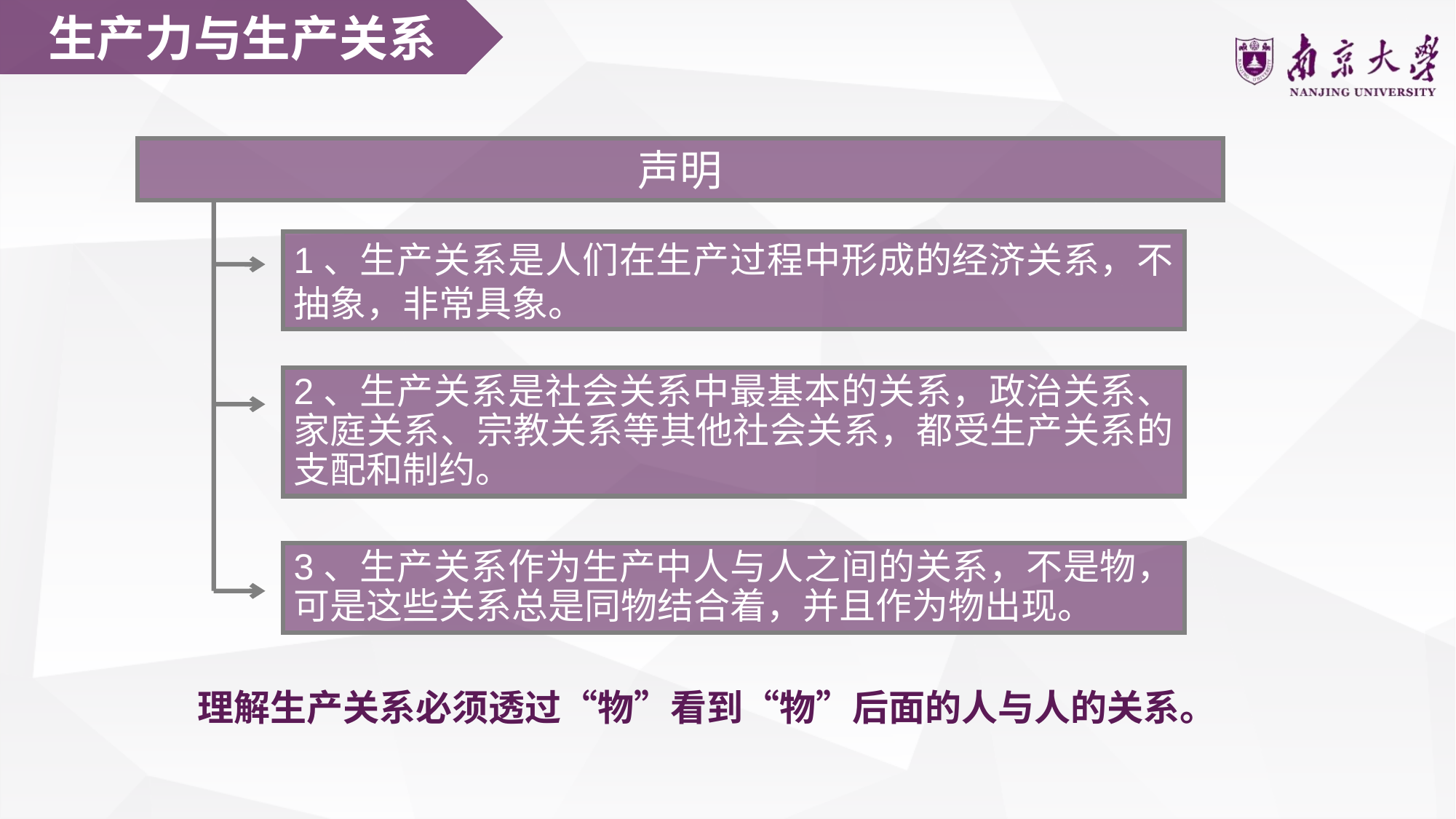

生产力与生产关系
声明

1、生产关系是人们在生产过程中形成的经济关系，不抽象，非常具象。
2、生产关系是社会关系中最基本的关系，政治关系、家庭关系、宗教关系等其他社会关系，都受生产关系的支配和制约。
3、生产关系作为生产中人与人之间的关系，不是物，可是这些关系总是同物结合着，并且作为物出现。
理解生产关系必须透过“物”看到“物”后面的人与人的关系。